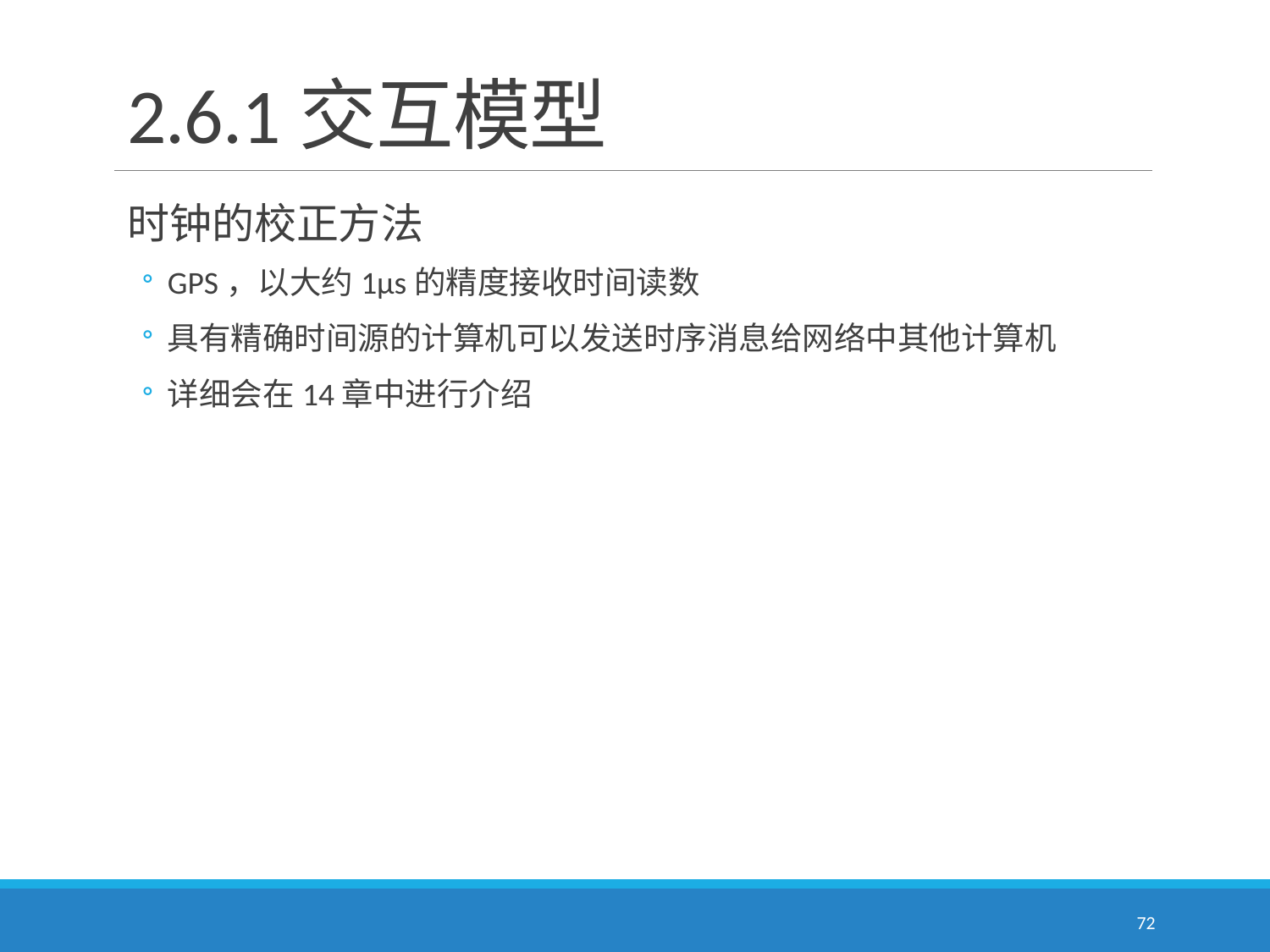

# 2.6.1交互模型
时钟的校正方法
GPS，以大约1μs的精度接收时间读数
具有精确时间源的计算机可以发送时序消息给网络中其他计算机
详细会在14章中进行介绍
72